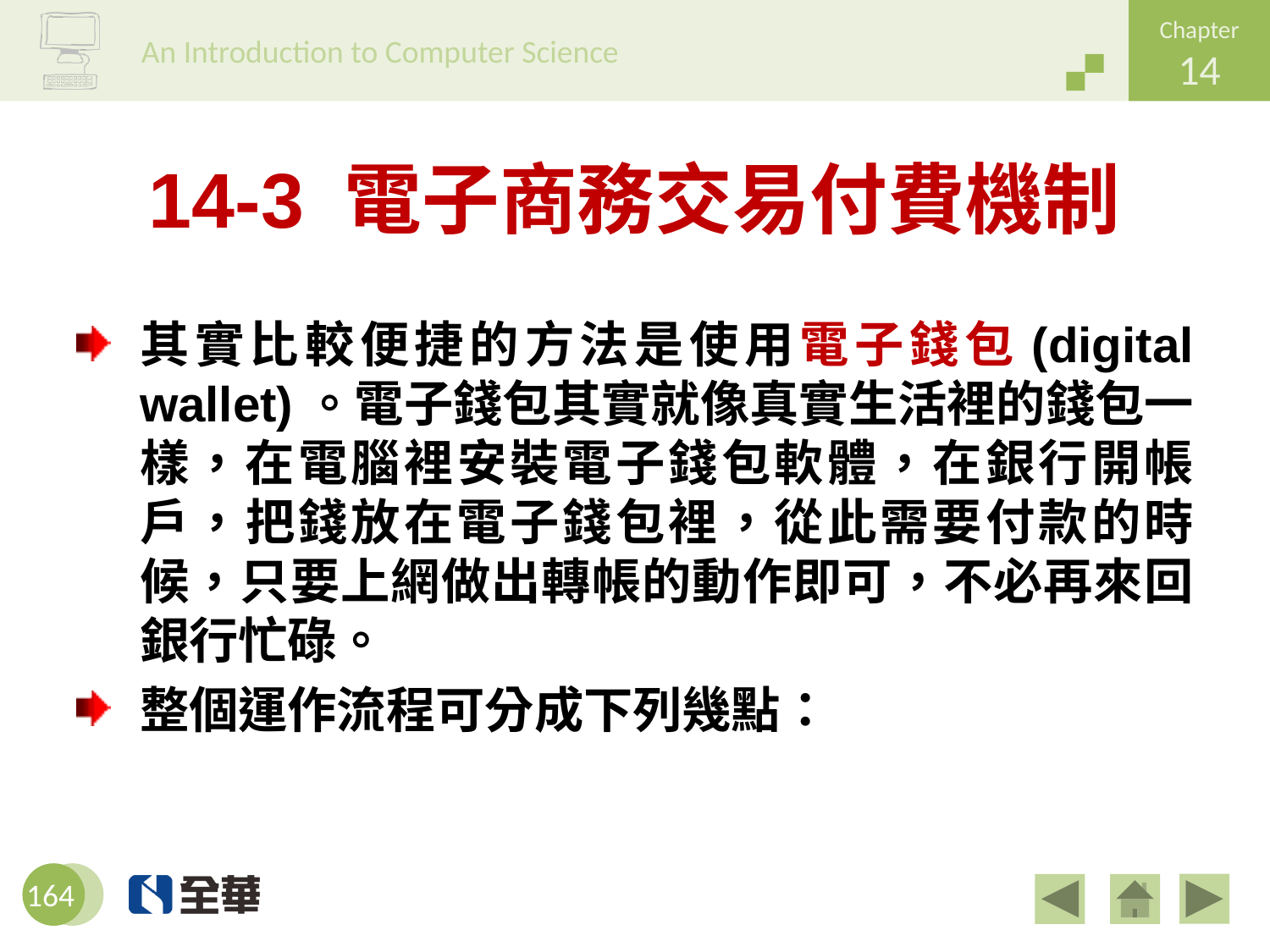

# 14-3 電子商務交易付費機制
其實比較便捷的方法是使用電子錢包(digital wallet)。電子錢包其實就像真實生活裡的錢包一樣，在電腦裡安裝電子錢包軟體，在銀行開帳戶，把錢放在電子錢包裡，從此需要付款的時候，只要上網做出轉帳的動作即可，不必再來回銀行忙碌。
整個運作流程可分成下列幾點：